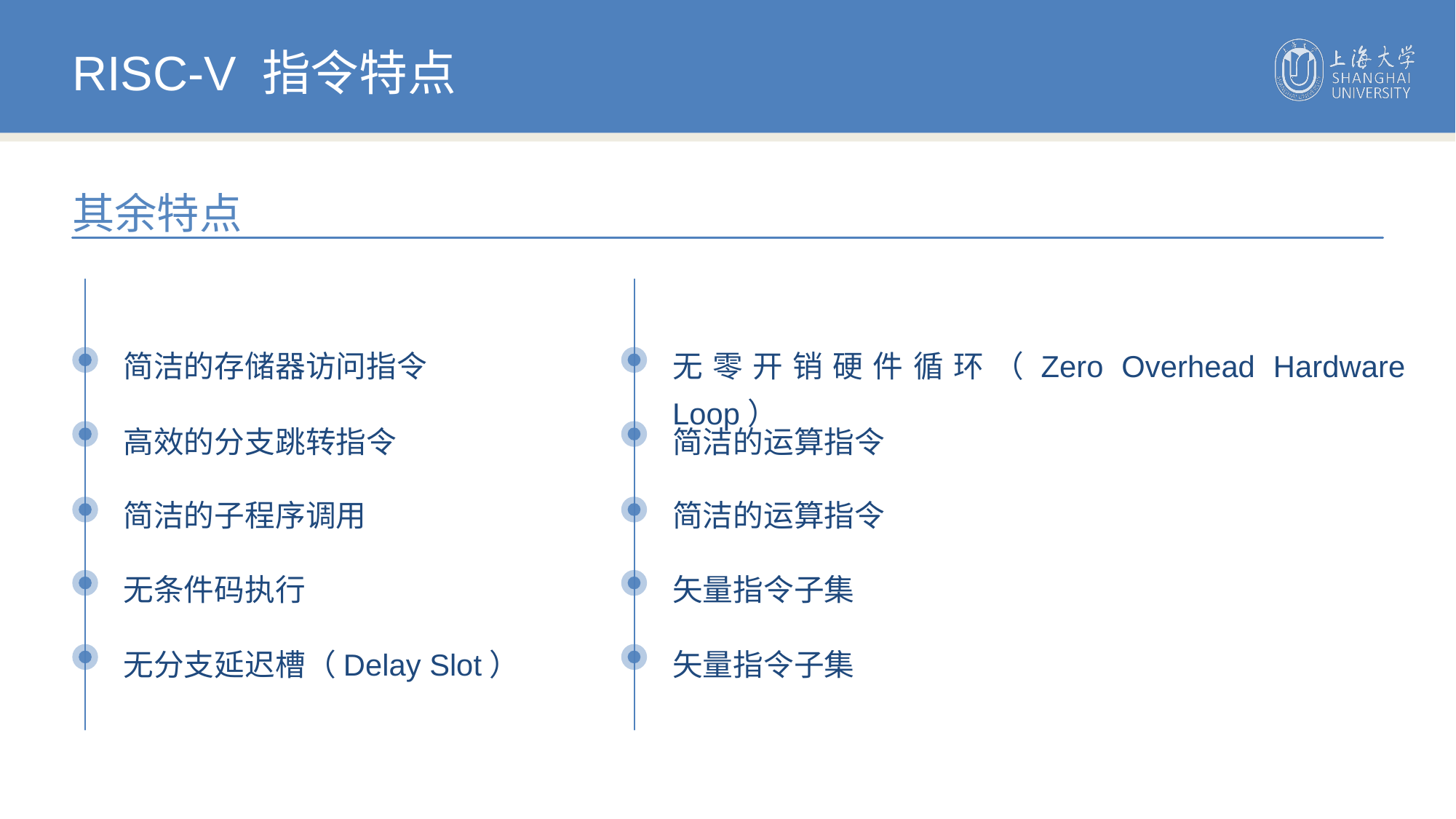

RISC-V 指令特点
其余特点
简洁的存储器访问指令
无零开销硬件循环（Zero Overhead Hardware Loop）

高效的分支跳转指令
简洁的运算指令

简洁的子程序调用
简洁的运算指令

无条件码执行
矢量指令子集

无分支延迟槽（Delay Slot）
矢量指令子集